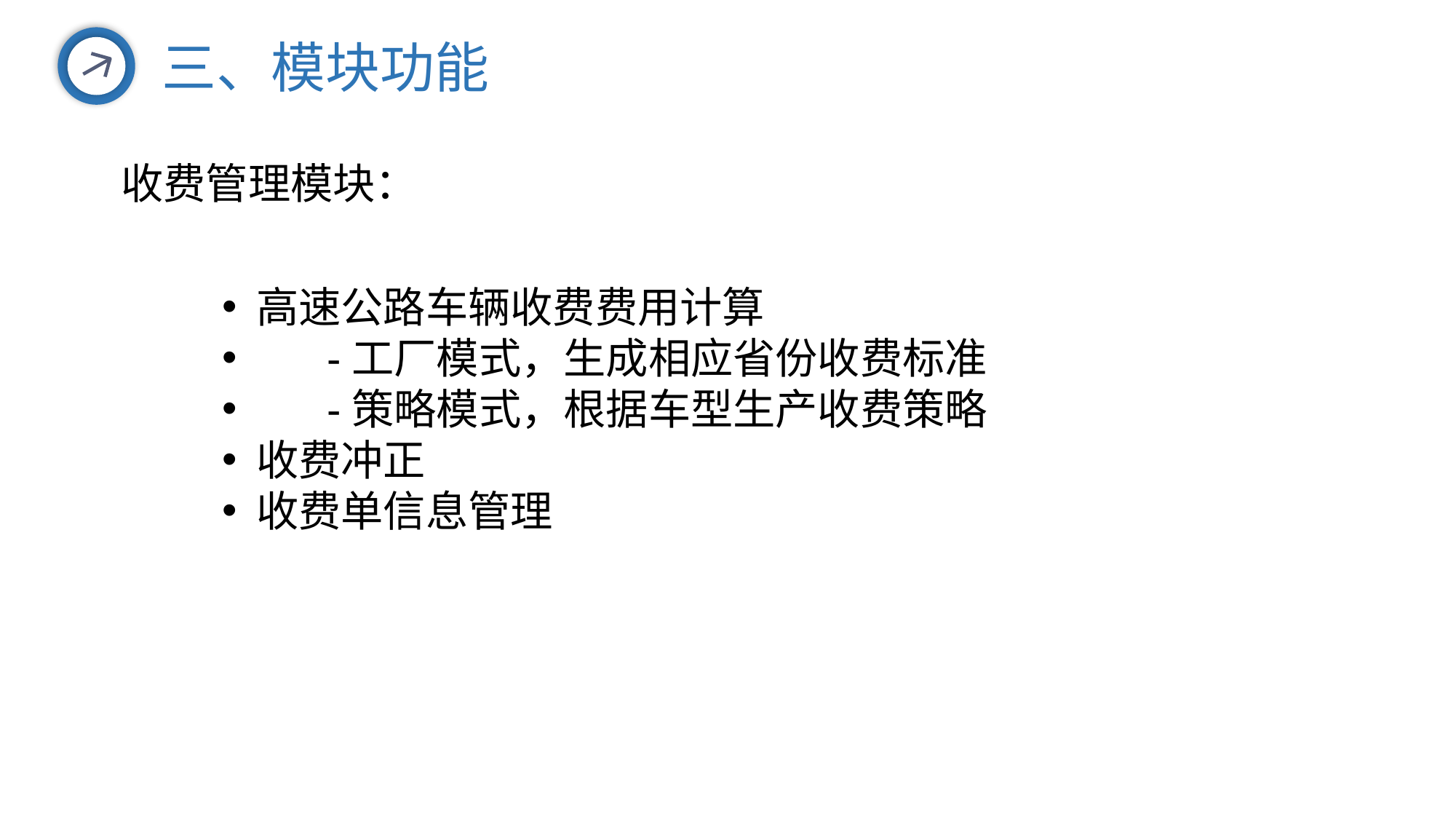

三、模块功能
收费管理模块：
高速公路车辆收费费用计算
      -工厂模式，生成相应省份收费标准
      -策略模式，根据车型生产收费策略
收费冲正
收费单信息管理